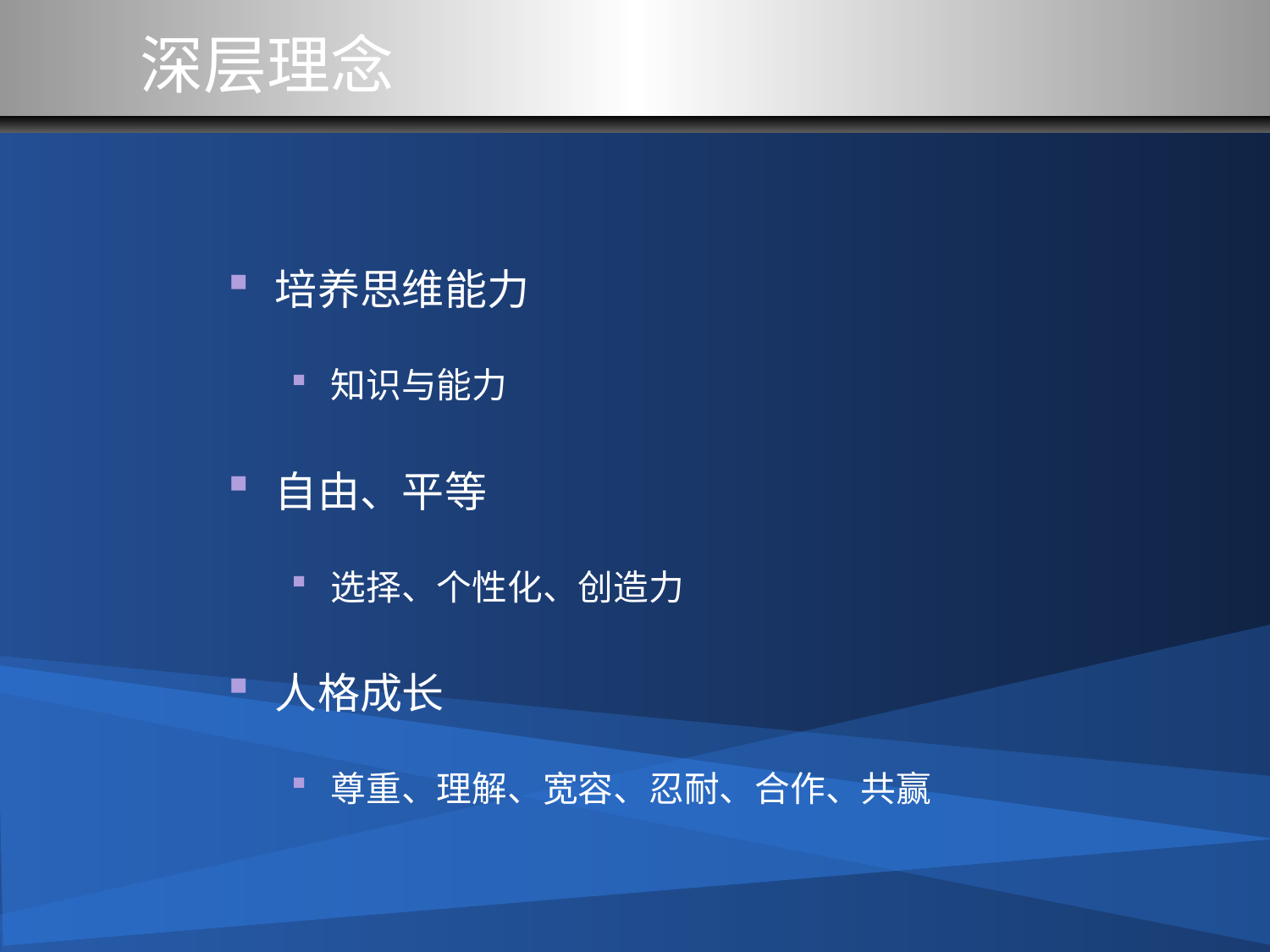

深层理念
培养思维能力
知识与能力
自由、平等
选择、个性化、创造力
人格成长
尊重、理解、宽容、忍耐、合作、共赢